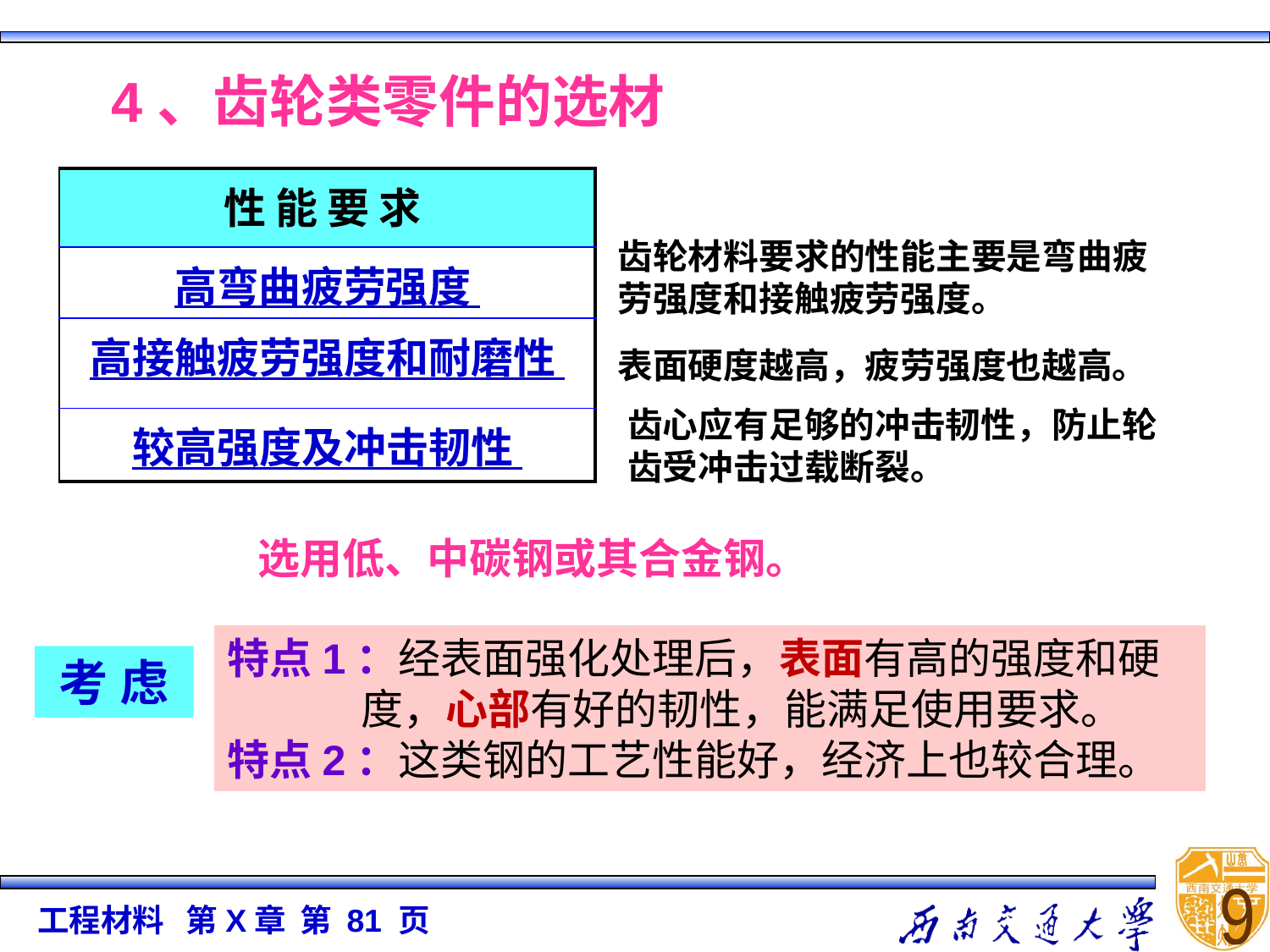

4、齿轮类零件的选材
| 性 能 要 求 |
| --- |
| 高弯曲疲劳强度 |
| 高接触疲劳强度和耐磨性 |
| 较高强度及冲击韧性 |
齿轮材料要求的性能主要是弯曲疲劳强度和接触疲劳强度。
表面硬度越高，疲劳强度也越高。
齿心应有足够的冲击韧性，防止轮齿受冲击过载断裂。
选用低、中碳钢或其合金钢。
特点1：经表面强化处理后，表面有高的强度和硬
             度，心部有好的韧性，能满足使用要求。
特点2：这类钢的工艺性能好，经济上也较合理。
考 虑
9